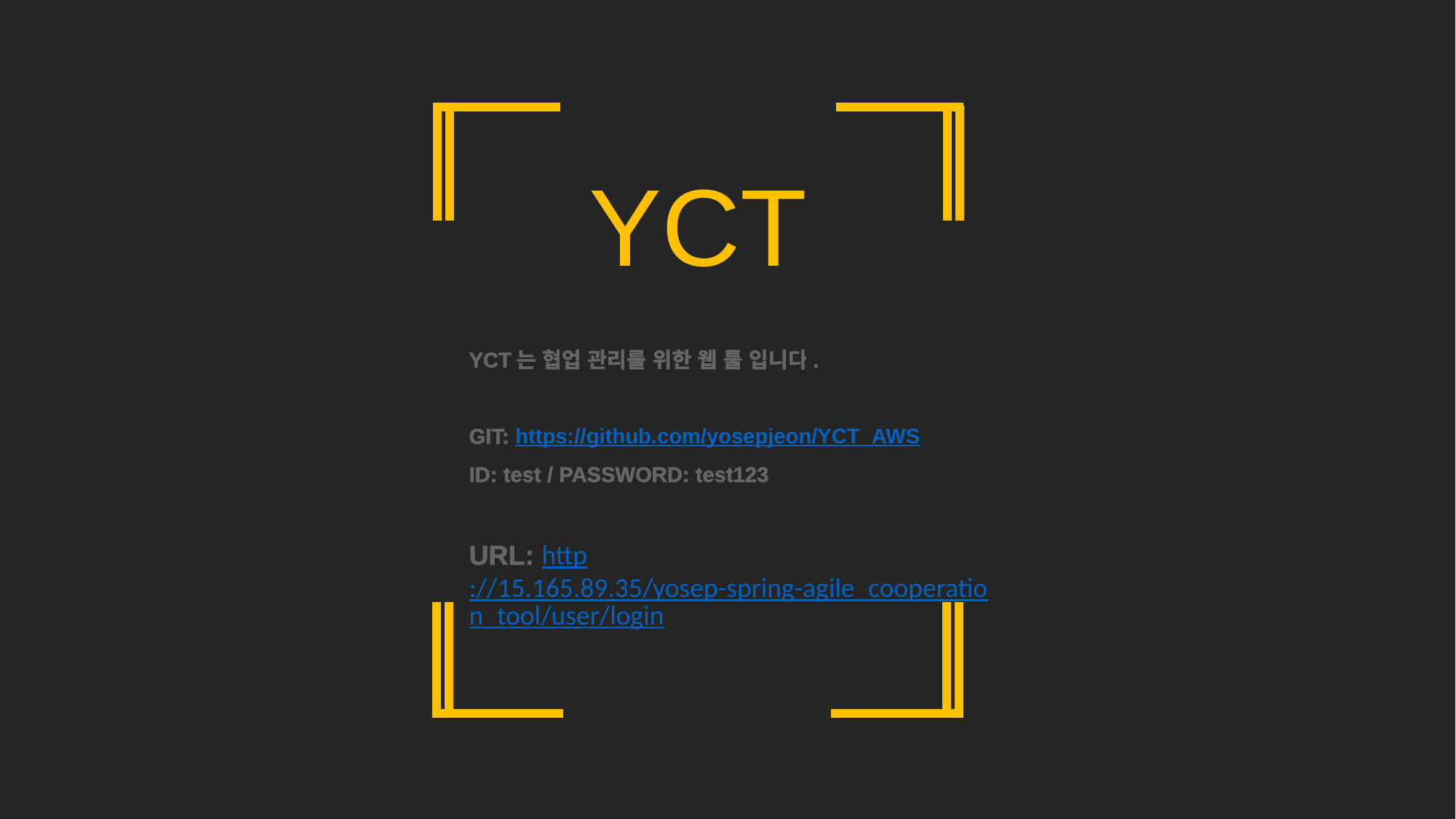

YCT
YCT는 협업 관리를 위한 웹 툴 입니다.

GIT: https://github.com/yosepjeon/YCT_AWS
ID: test / PASSWORD: test123
URL: http://15.165.89.35/yosep-spring-agile_cooperation_tool/user/login